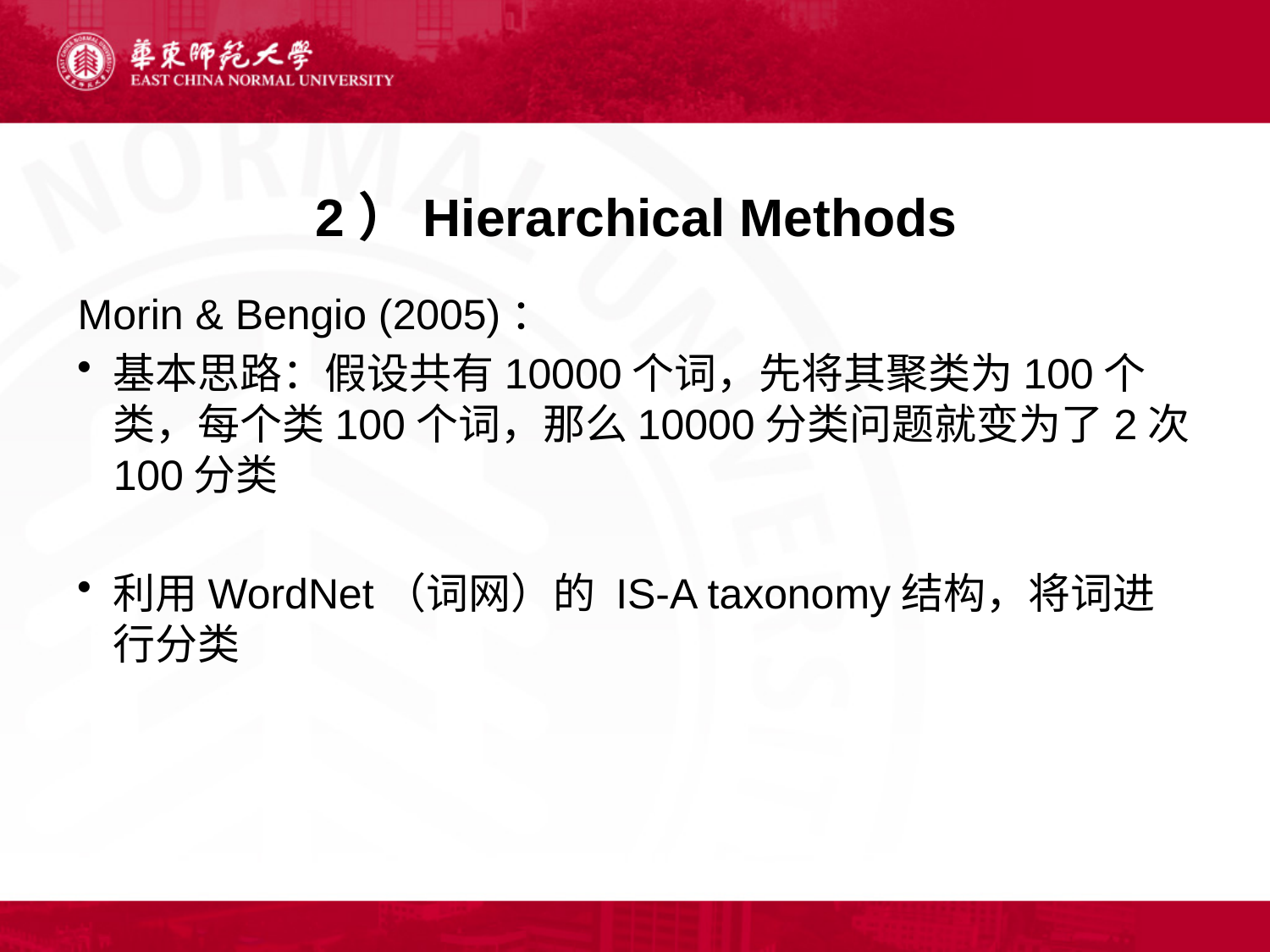

# 2）Hierarchical Methods
Morin & Bengio (2005)：
基本思路：假设共有10000个词，先将其聚类为100个类，每个类100个词，那么10000分类问题就变为了2次100分类

利用WordNet（词网）的 IS-A taxonomy结构，将词进行分类